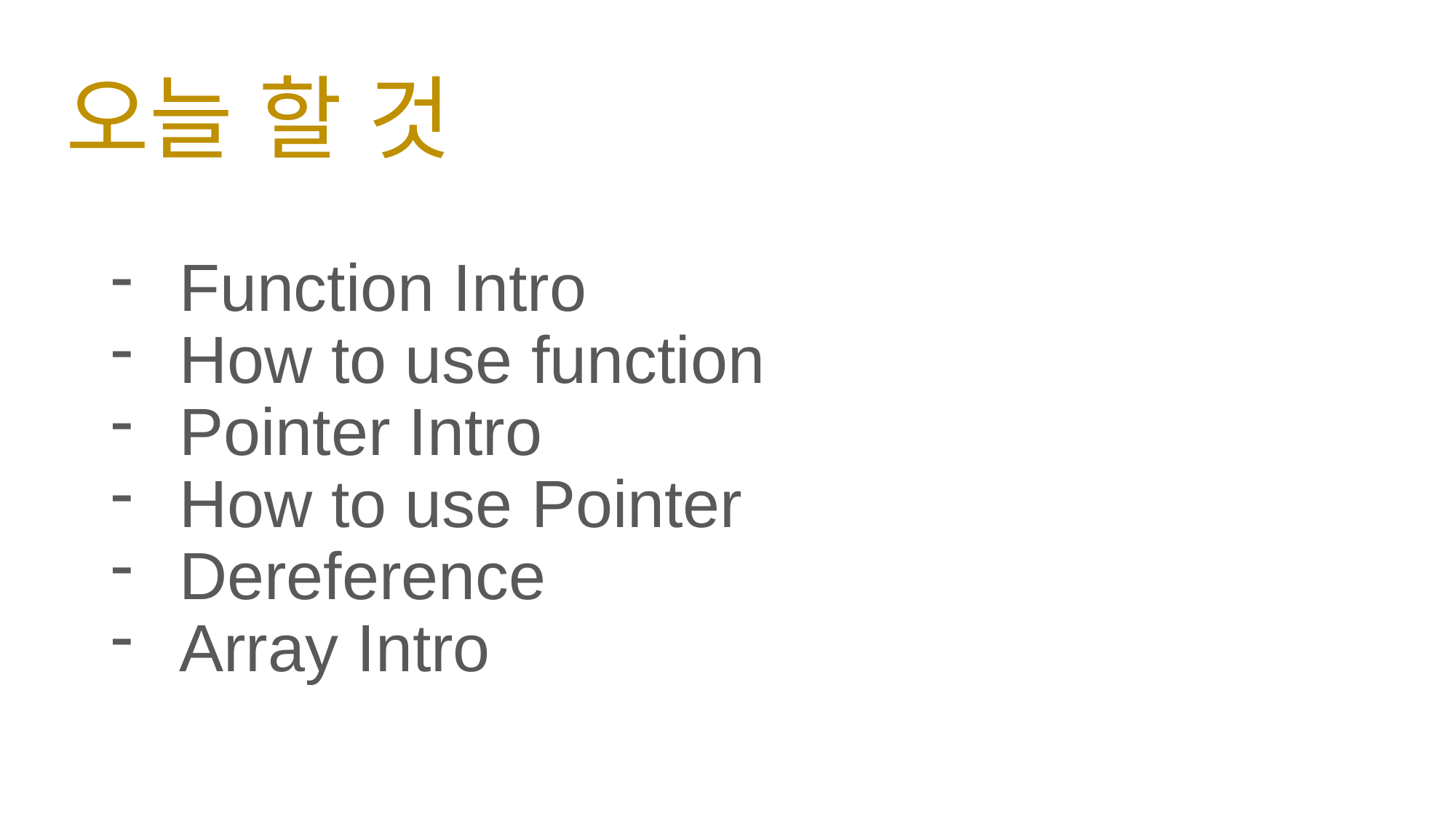

# 오늘 할 것
Function Intro
How to use function
Pointer Intro
How to use Pointer
Dereference
Array Intro